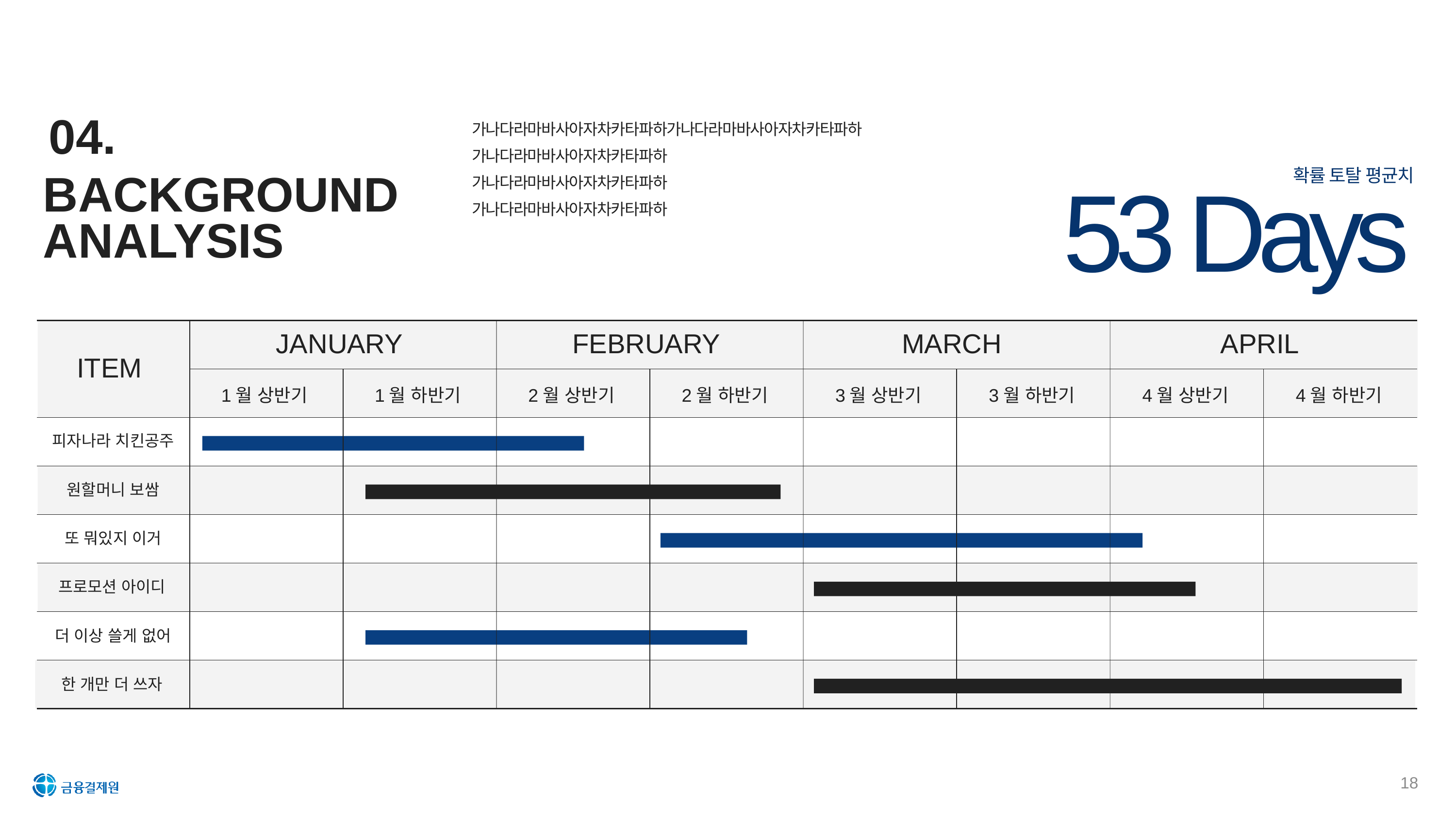

04.
가나다라마바사아자차카타파하가나다라마바사아자차카타파하
가나다라마바사아자차카타파하
가나다라마바사아자차카타파하
가나다라마바사아자차카타파하

확률 토탈 평균치
BACKGROUND
ANALYSIS
53 Days

JANUARY
FEBRUARY
MARCH
APRIL
ITEM
1월 상반기
1월 하반기
2월 상반기
2월 하반기
3월 상반기
3월 하반기
4월 상반기
4월 하반기
피자나라 치킨공주

원할머니 보쌈

또 뭐있지 이거

프로모션 아이디

더 이상 쓸게 없어

한 개만 더 쓰자

18